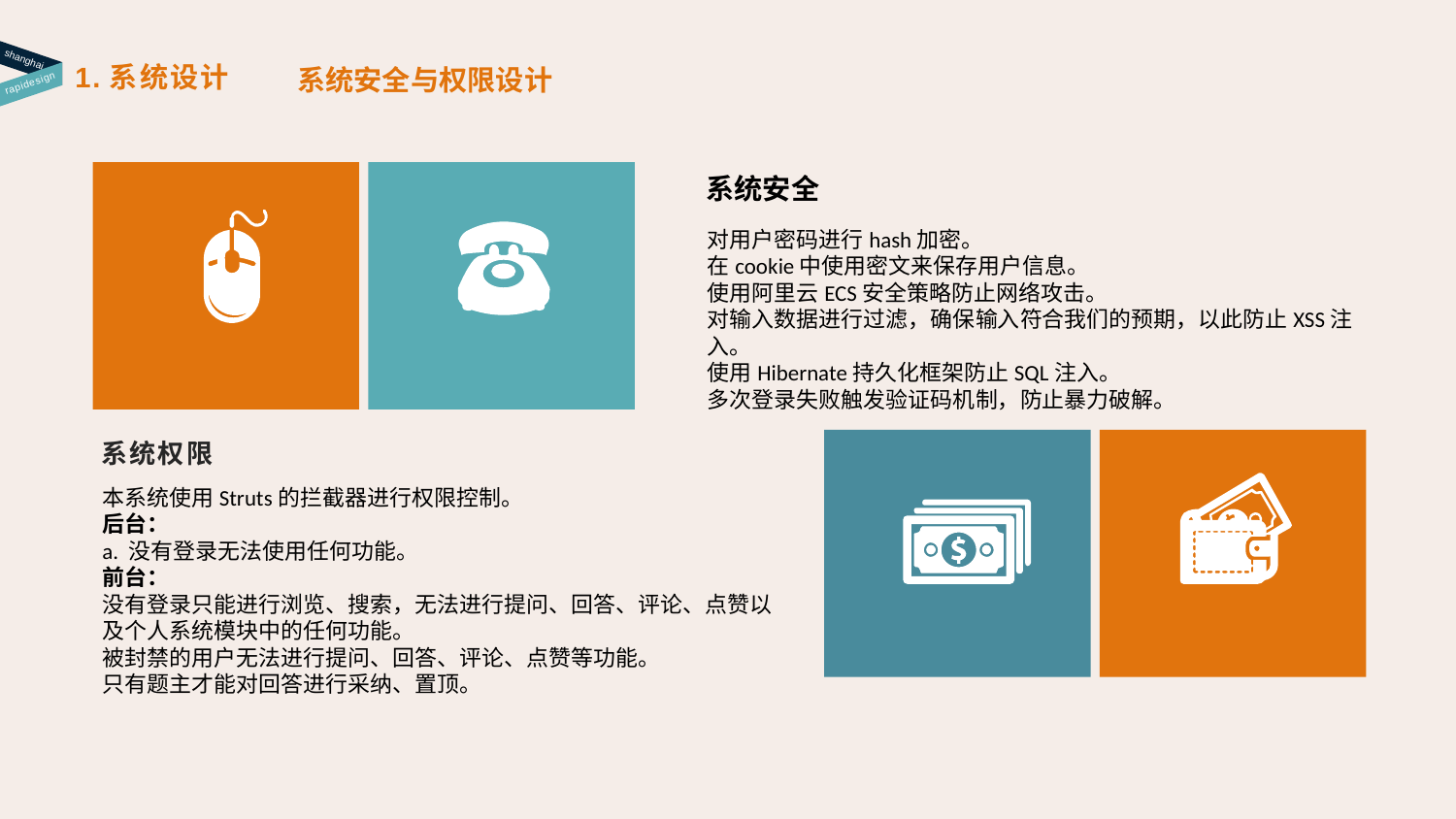

shanghai
1.系统设计
系统安全与权限设计
rapidesign

系统安全
对用户密码进行hash加密。
在cookie中使用密文来保存用户信息。
使用阿里云ECS安全策略防止网络攻击。
对输入数据进行过滤，确保输入符合我们的预期，以此防止XSS注入。
使用Hibernate持久化框架防止SQL注入。
多次登录失败触发验证码机制，防止暴力破解。

系统权限
本系统使用Struts的拦截器进行权限控制。
后台：
a. 没有登录无法使用任何功能。
前台：
没有登录只能进行浏览、搜索，无法进行提问、回答、评论、点赞以及个人系统模块中的任何功能。
被封禁的用户无法进行提问、回答、评论、点赞等功能。
只有题主才能对回答进行采纳、置顶。